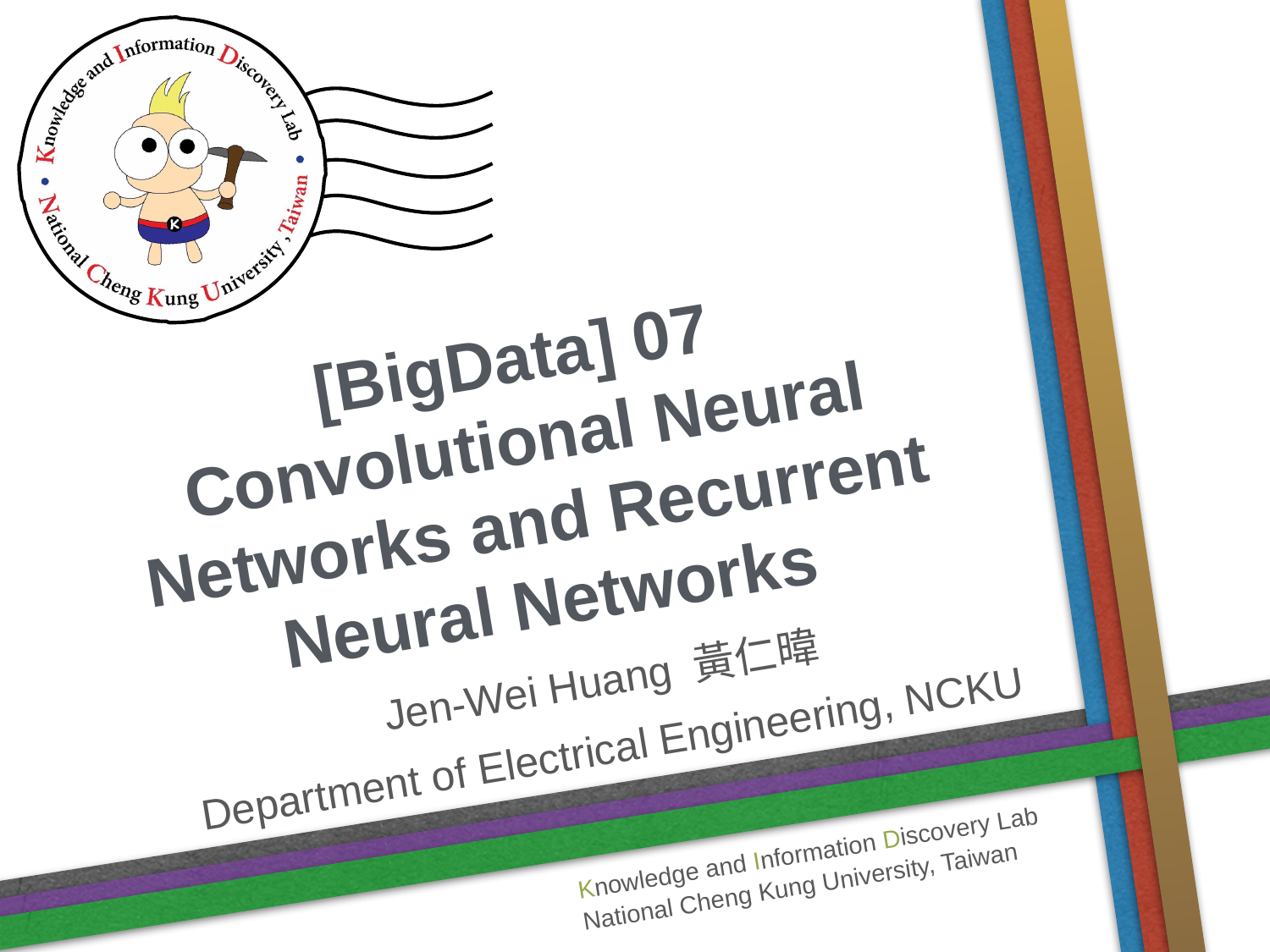

# [BigData] 07 Convolutional Neural Networks and Recurrent Neural Networks
1
Jen-Wei Huang 黃仁暐
Department of Electrical Engineering, NCKU